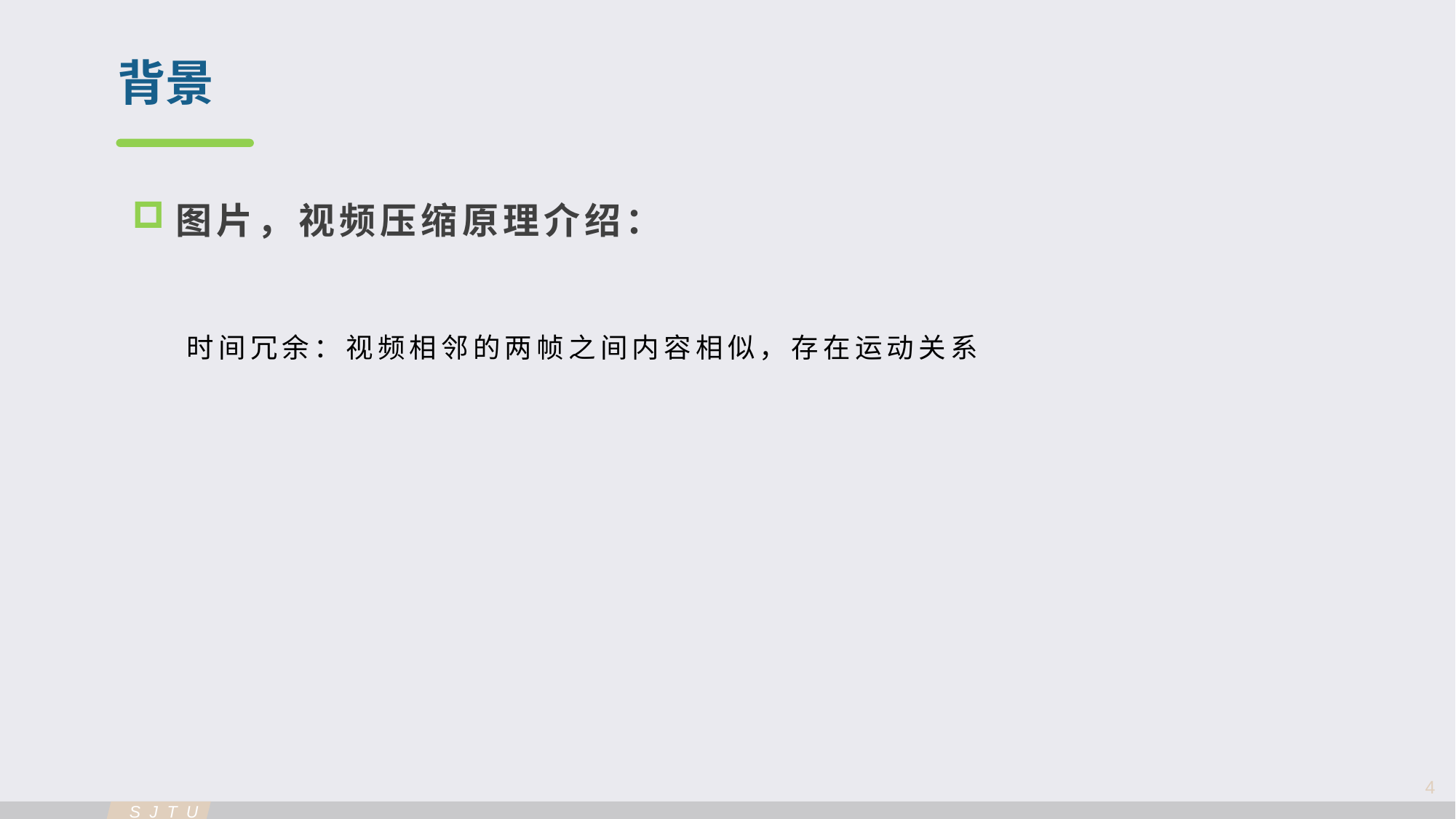

背景
图片，视频压缩原理介绍：

时间冗余：视频相邻的两帧之间内容相似，存在运动关系
4